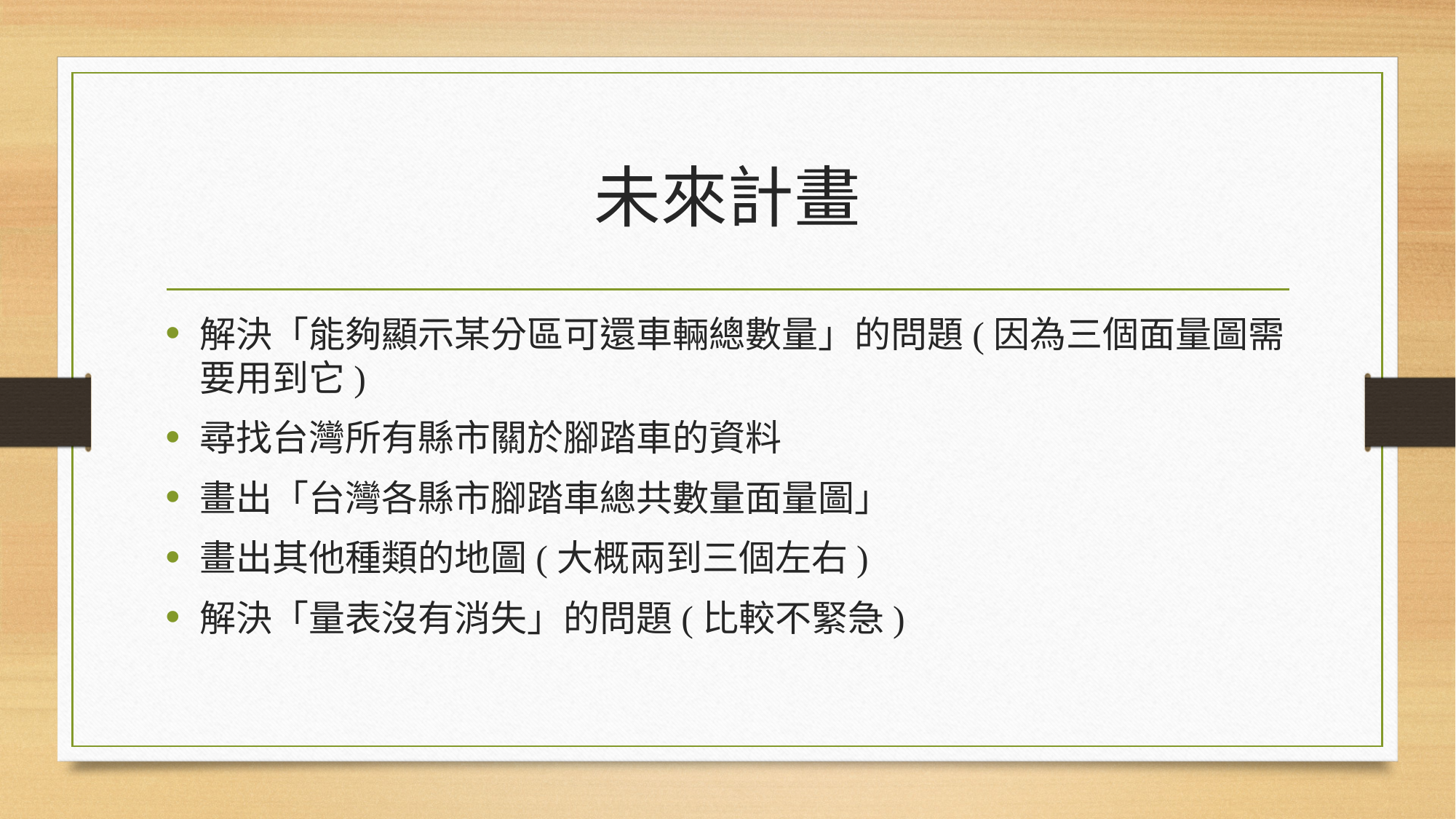

# 未來計畫
解決「能夠顯示某分區可還車輛總數量」的問題(因為三個面量圖需要用到它)
尋找台灣所有縣市關於腳踏車的資料
畫出「台灣各縣市腳踏車總共數量面量圖」
畫出其他種類的地圖(大概兩到三個左右)
解決「量表沒有消失」的問題(比較不緊急)